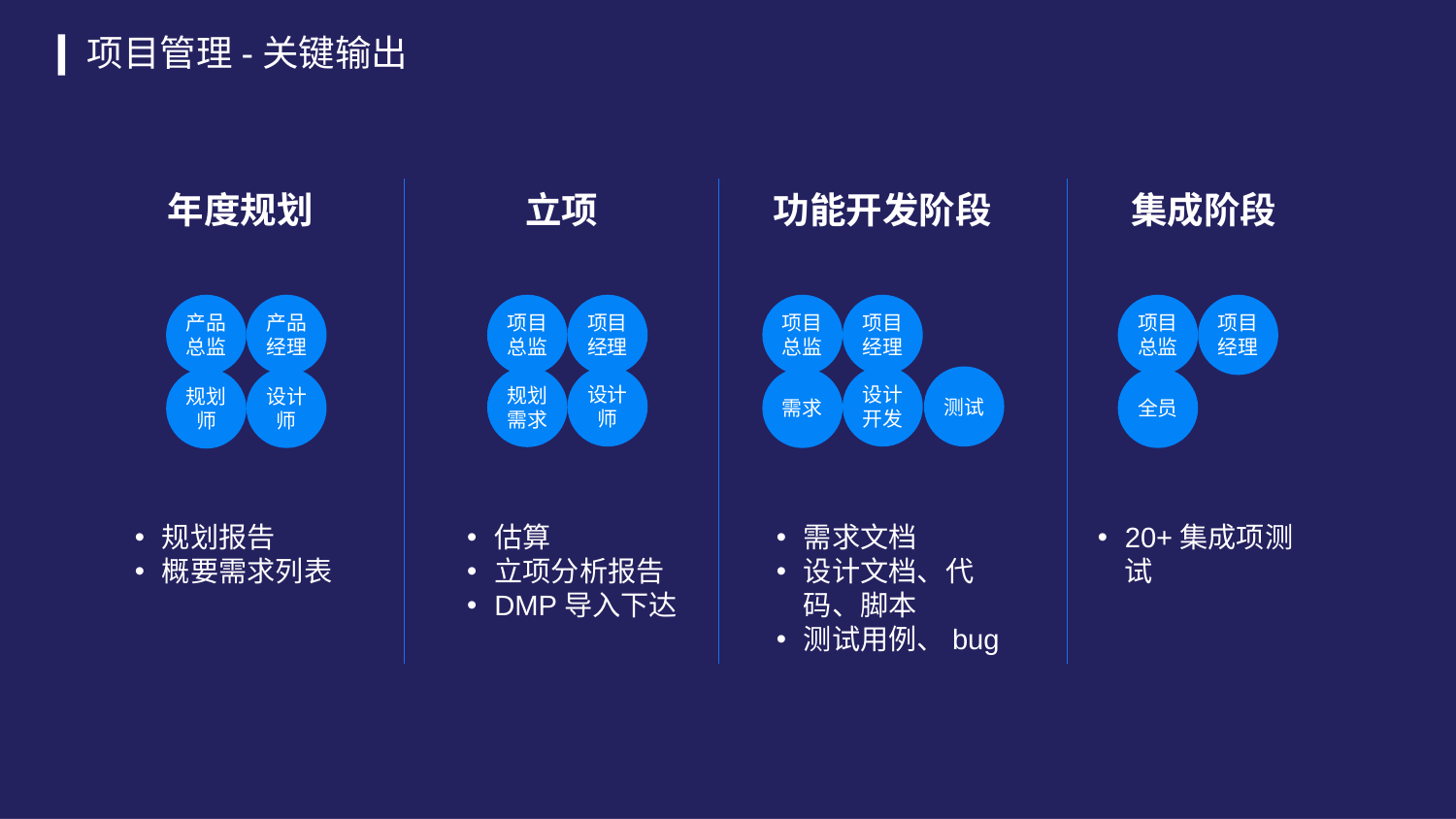

项目管理-关键输出

年度规划
立项
功能开发阶段
集成阶段
产品总监
产品经理
项目总监
项目经理
项目总监
项目经理
项目总监
项目经理
设计师
设计开发
测试
规划需求
全员
设计师
需求
规划师
需求文档
设计文档、代码、脚本
测试用例、bug
20+集成项测试
规划报告
概要需求列表

估算
立项分析报告
DMP导入下达